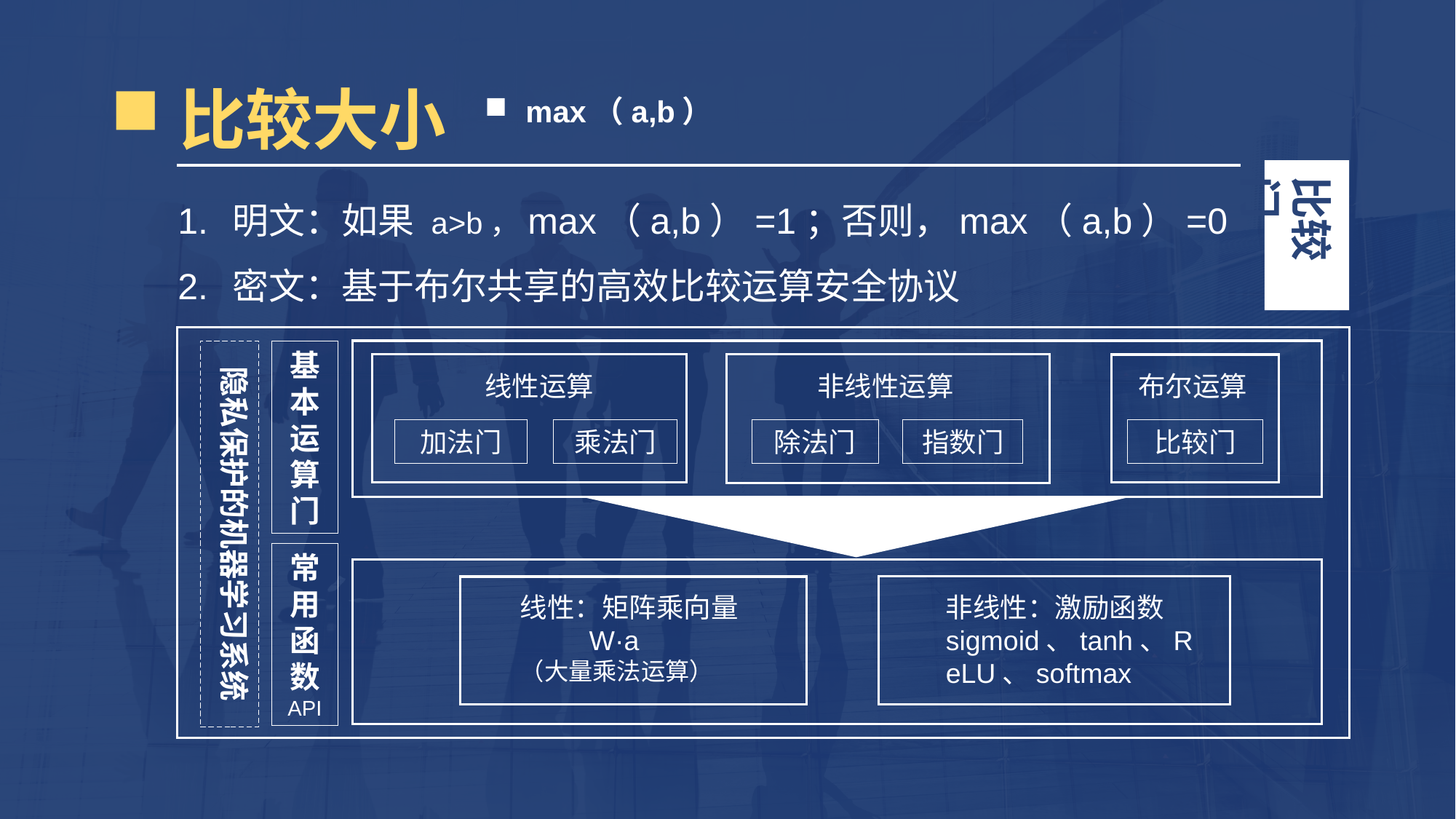

比较大小
max（a,b）

比较门
明文：如果 a>b，max（a,b）=1；否则，max（a,b）=0
密文：基于布尔共享的高效比较运算安全协议

隐私保护的机器学习系统
基
本
运
算
门

线性运算
非线性运算
布尔运算
加法门
乘法门
除法门
指数门
比较门
常
用
函
数
API

线性：矩阵乘向量
         W·a
（大量乘法运算）
非线性：激励函数
sigmoid、tanh、ReLU、softmax